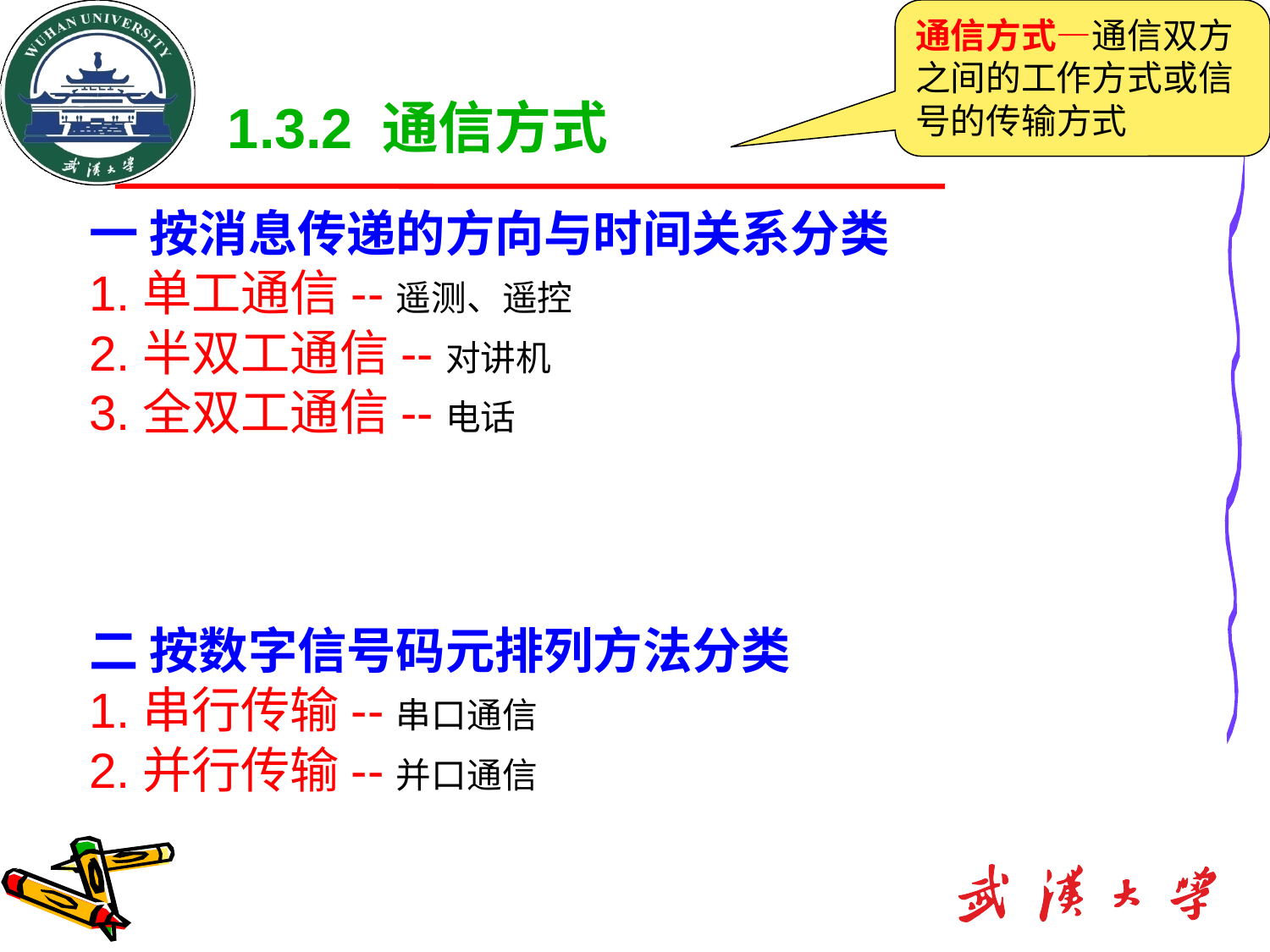

通信方式—通信双方之间的工作方式或信号的传输方式
# 1.3.2 通信方式
一 按消息传递的方向与时间关系分类
1.单工通信--遥测、遥控
2.半双工通信--对讲机
3.全双工通信--电话

二 按数字信号码元排列方法分类
1.串行传输--串口通信
2.并行传输--并口通信